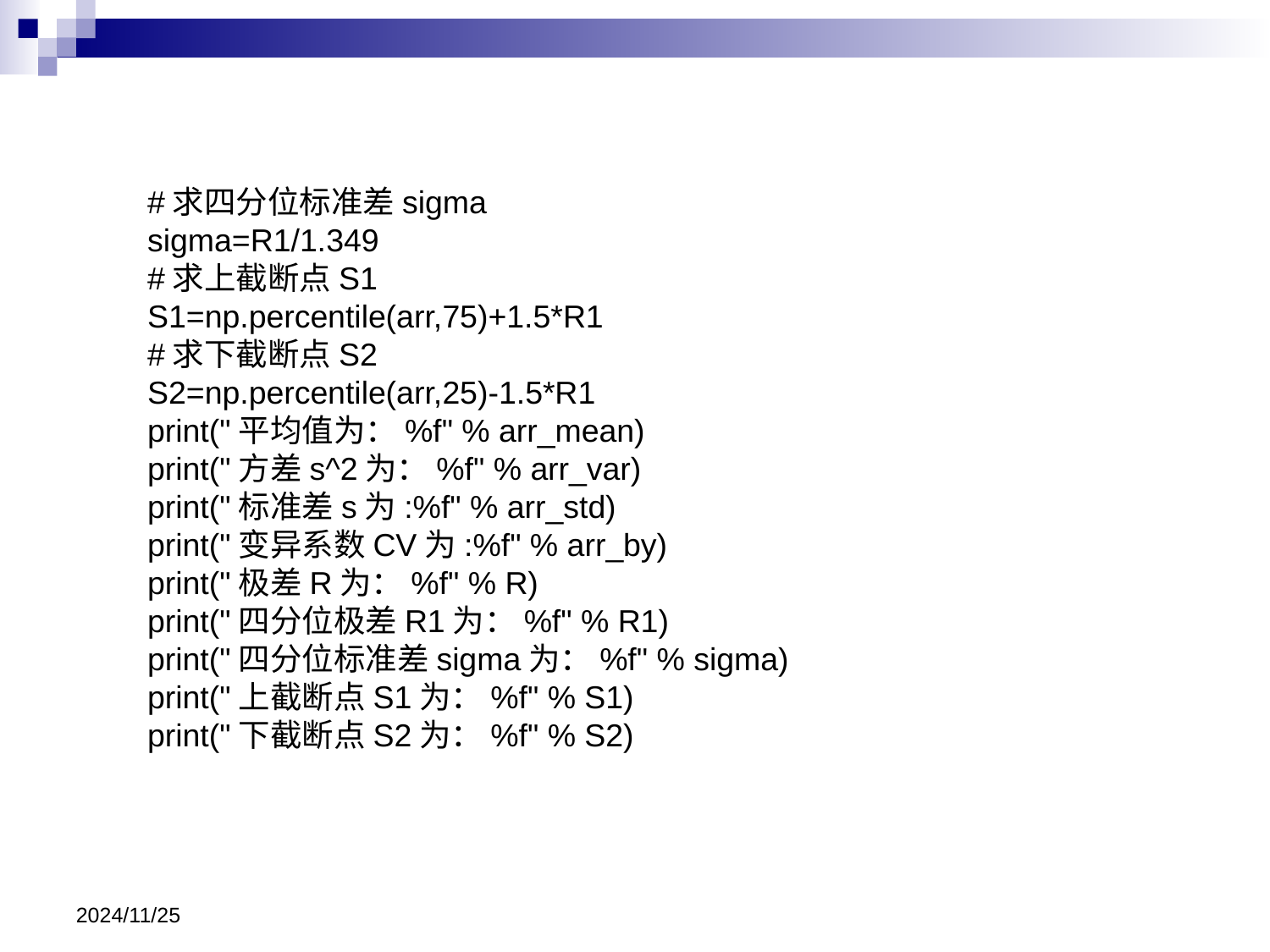

#求四分位标准差sigma
sigma=R1/1.349
#求上截断点S1
S1=np.percentile(arr,75)+1.5*R1
#求下截断点S2
S2=np.percentile(arr,25)-1.5*R1
print("平均值为：%f" % arr_mean)
print("方差s^2为：%f" % arr_var)
print("标准差s为:%f" % arr_std)
print("变异系数CV为:%f" % arr_by)
print("极差R为：%f" % R)
print("四分位极差R1为：%f" % R1)
print("四分位标准差sigma为：%f" % sigma)
print("上截断点S1为：%f" % S1)
print("下截断点S2为：%f" % S2)
2024/11/25